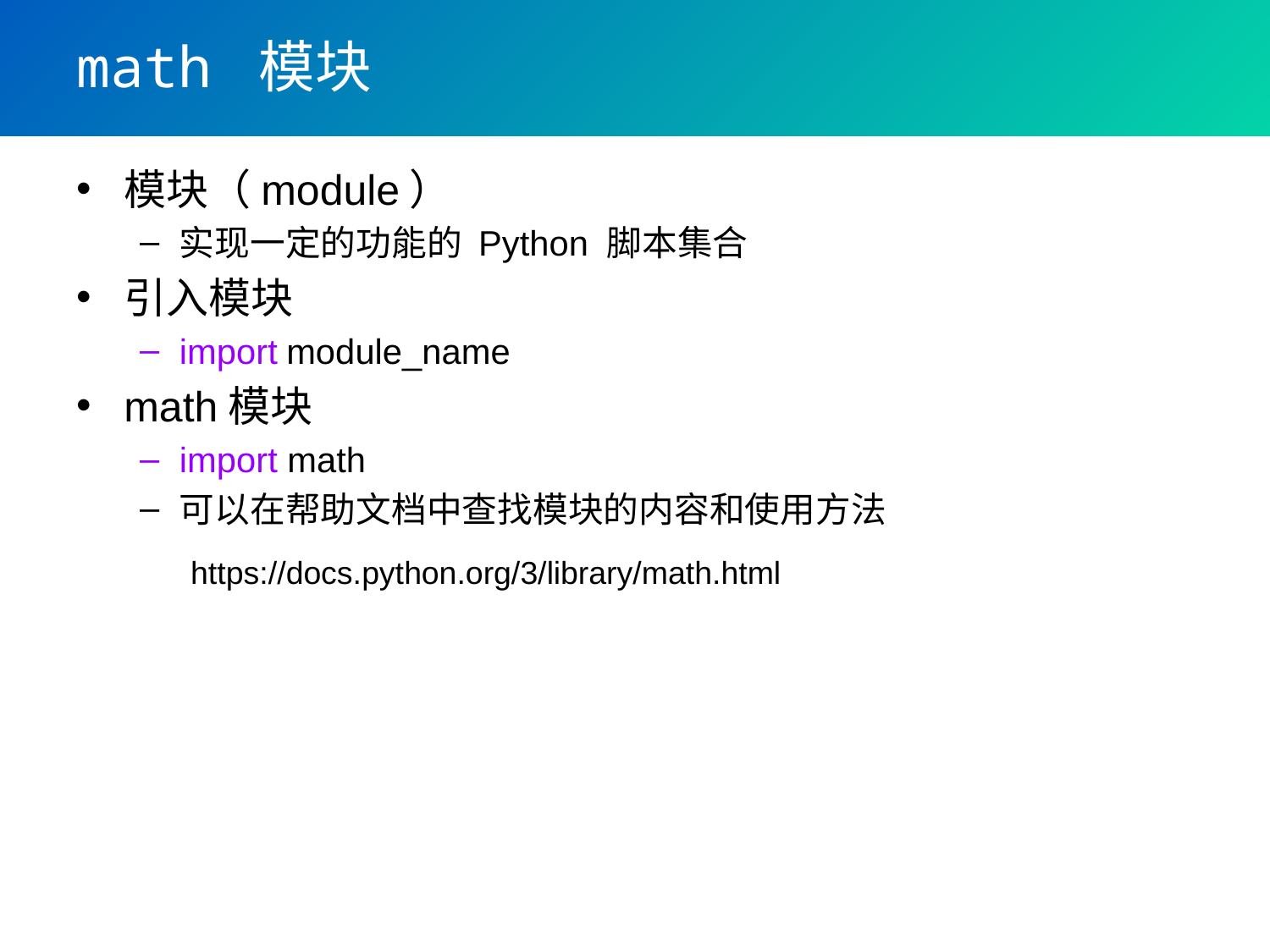

# math 模块
模块（module）
实现一定的功能的 Python 脚本集合
引入模块
import module_name
math模块
import math
可以在帮助文档中查找模块的内容和使用方法
https://docs.python.org/3/library/math.html